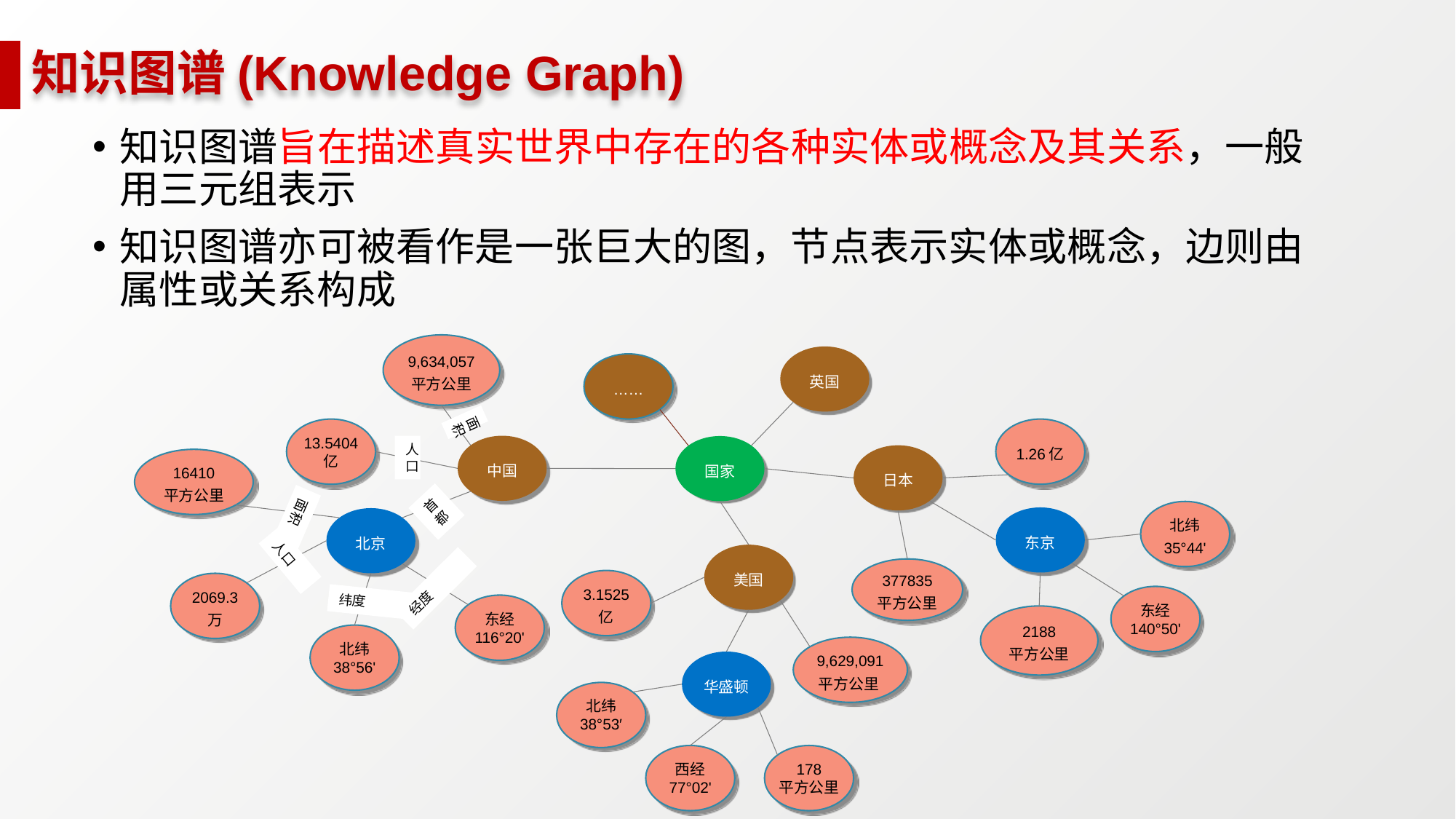

# 知识图谱(Knowledge Graph)
知识图谱旨在描述真实世界中存在的各种实体或概念及其关系，一般用三元组表示
知识图谱亦可被看作是一张巨大的图，节点表示实体或概念，边则由属性或关系构成
9,634,057
平方公里
英国
……
13.5404
亿
1.26亿
中国
国家
日本
16410
平方公里
北纬
35°44'
东京
北京
美国
377835
平方公里
3.1525
亿
2069.3
万
东经
140°50'
东经
116°20'
2188
平方公里
北纬
38°56'
9,629,091
平方公里
华盛顿
北纬
38°53′
西经
77°02'
178
平方公里
面积
人口
首都
面积
人口
经度
纬度